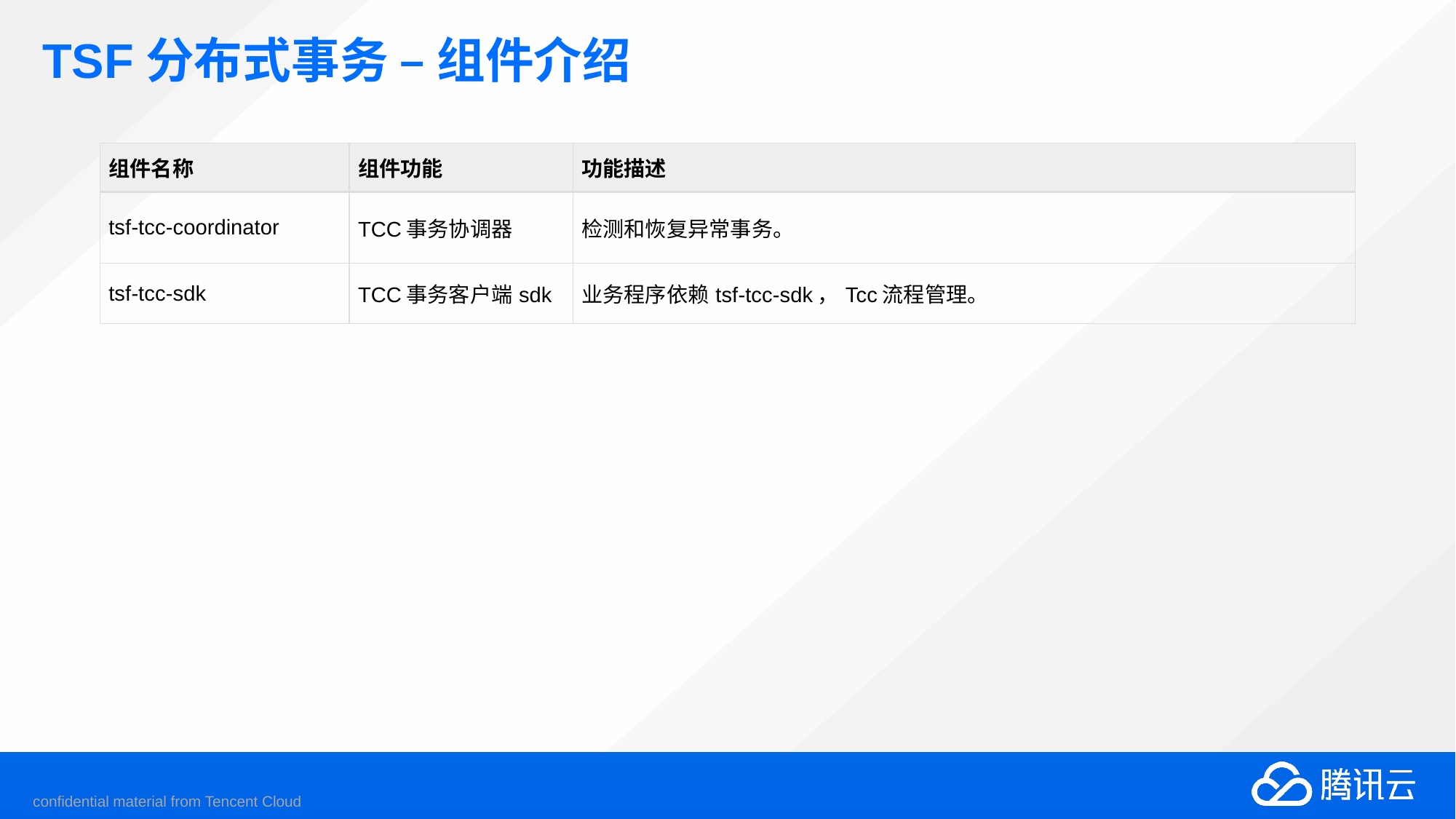

# TSF分布式事务 – 组件介绍
| 组件名称 | 组件功能 | 功能描述 |
| --- | --- | --- |
| tsf-tcc-coordinator | TCC事务协调器 | 检测和恢复异常事务。 |
| tsf-tcc-sdk | TCC事务客户端sdk | 业务程序依赖tsf-tcc-sdk，Tcc流程管理。 |